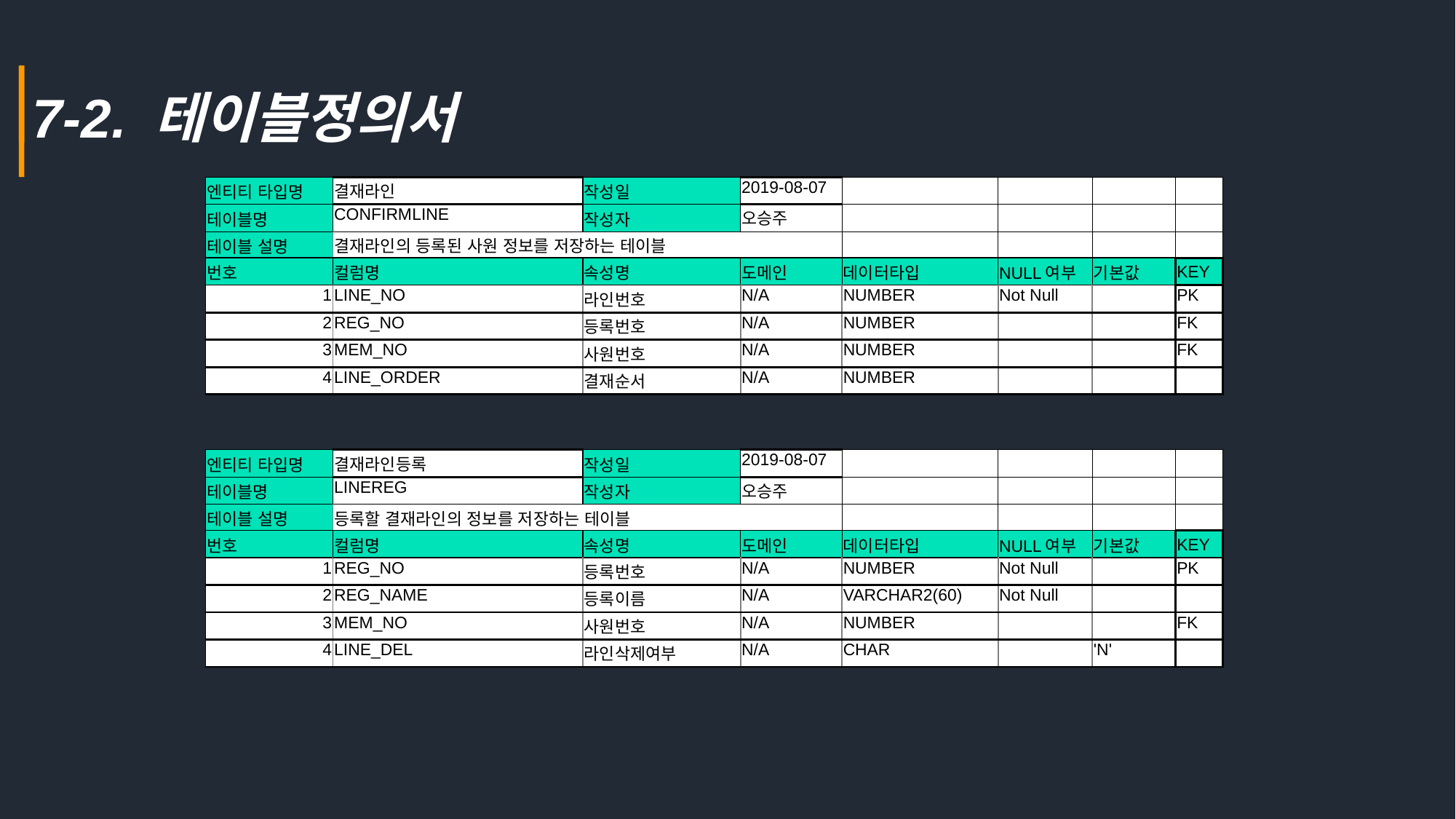

7-2. 테이블정의서

| 엔티티 타입명 | 결재라인 | 작성일 | 2019-08-07 |  |  |  |  |
| --- | --- | --- | --- | --- | --- | --- | --- |
| 테이블명 | CONFIRMLINE | 작성자 | 오승주 |  |  |  |  |
| 테이블 설명 | 결재라인의 등록된 사원 정보를 저장하는 테이블 |  |  |  |  |  |  |
| 번호 | 컬럼명 | 속성명 | 도메인 | 데이터타입 | NULL여부 | 기본값 | KEY |
| 1 | LINE\_NO | 라인번호 | N/A | NUMBER | Not Null |  | PK |
| 2 | REG\_NO | 등록번호 | N/A | NUMBER |  |  | FK |
| 3 | MEM\_NO | 사원번호 | N/A | NUMBER |  |  | FK |
| 4 | LINE\_ORDER | 결재순서 | N/A | NUMBER |  |  |  |
| 엔티티 타입명 | 결재라인등록 | 작성일 | 2019-08-07 |  |  |  |  |
| --- | --- | --- | --- | --- | --- | --- | --- |
| 테이블명 | LINEREG | 작성자 | 오승주 |  |  |  |  |
| 테이블 설명 | 등록할 결재라인의 정보를 저장하는 테이블 |  |  |  |  |  |  |
| 번호 | 컬럼명 | 속성명 | 도메인 | 데이터타입 | NULL여부 | 기본값 | KEY |
| 1 | REG\_NO | 등록번호 | N/A | NUMBER | Not Null |  | PK |
| 2 | REG\_NAME | 등록이름 | N/A | VARCHAR2(60) | Not Null |  |  |
| 3 | MEM\_NO | 사원번호 | N/A | NUMBER |  |  | FK |
| 4 | LINE\_DEL | 라인삭제여부 | N/A | CHAR |  | 'N' |  |